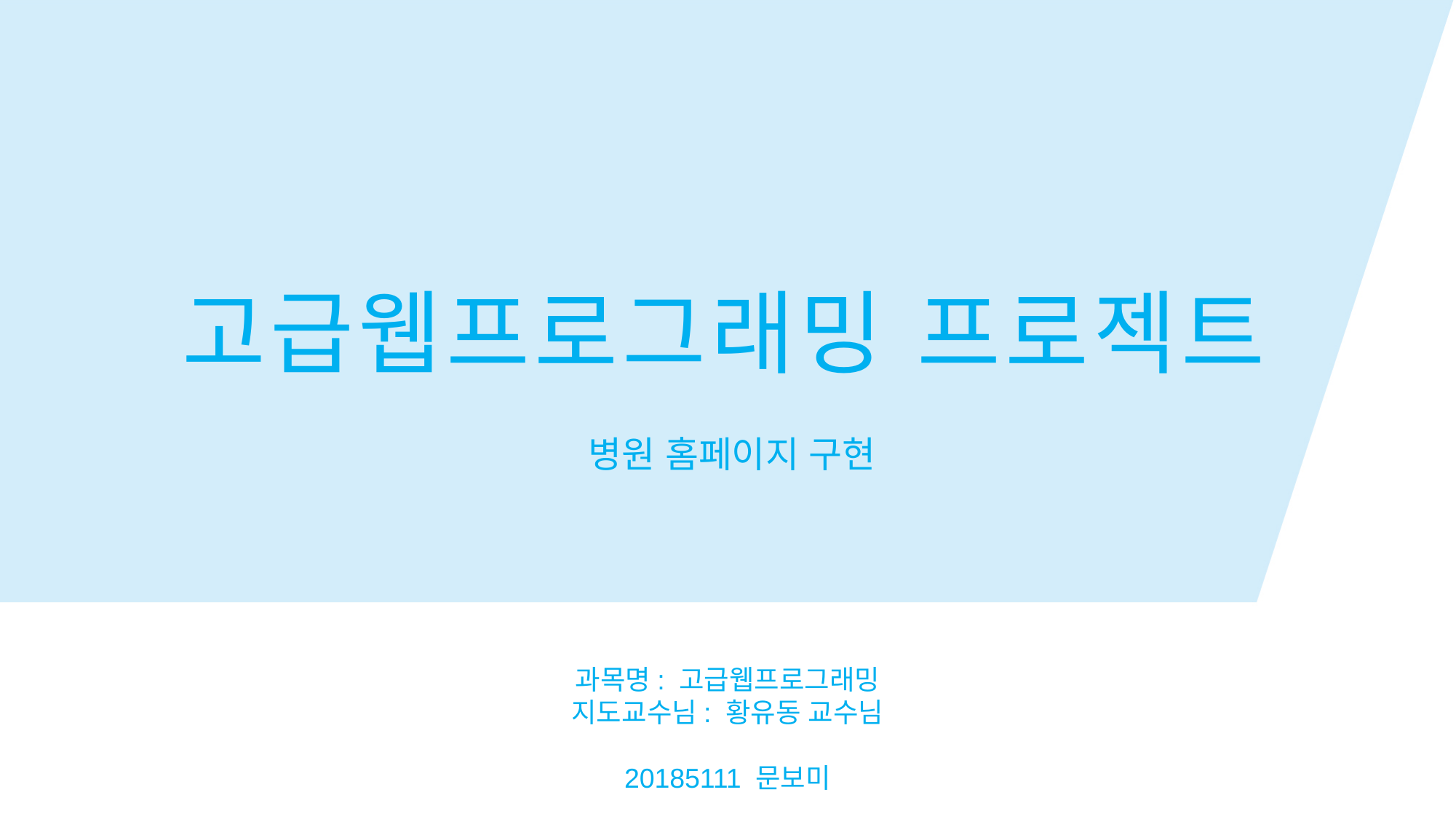

고급웹프로그래밍 프로젝트
병원 홈페이지 구현
과목명: 고급웹프로그래밍
지도교수님: 황유동 교수님

20185111 문보미